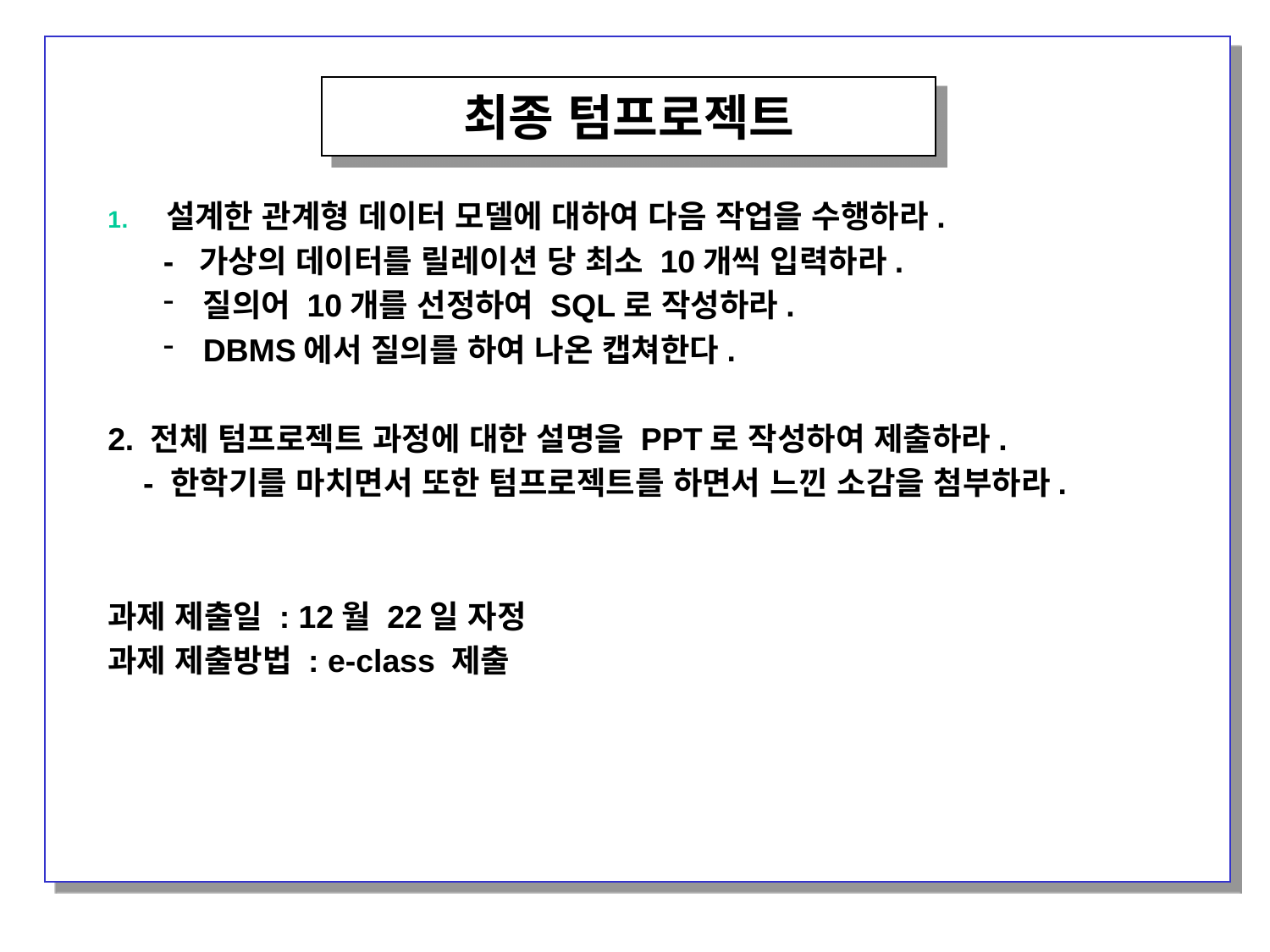

최종 텀프로젝트
설계한 관계형 데이터 모델에 대하여 다음 작업을 수행하라.
-  가상의 데이터를 릴레이션 당 최소 10개씩 입력하라.
질의어 10개를 선정하여 SQL로 작성하라.
DBMS에서 질의를 하여 나온 캡쳐한다.

2. 전체 텀프로젝트 과정에 대한 설명을 PPT로 작성하여 제출하라.
    - 한학기를 마치면서 또한 텀프로젝트를 하면서 느낀 소감을 첨부하라.

과제 제출일 : 12월 22일 자정
과제 제출방법 : e-class 제출